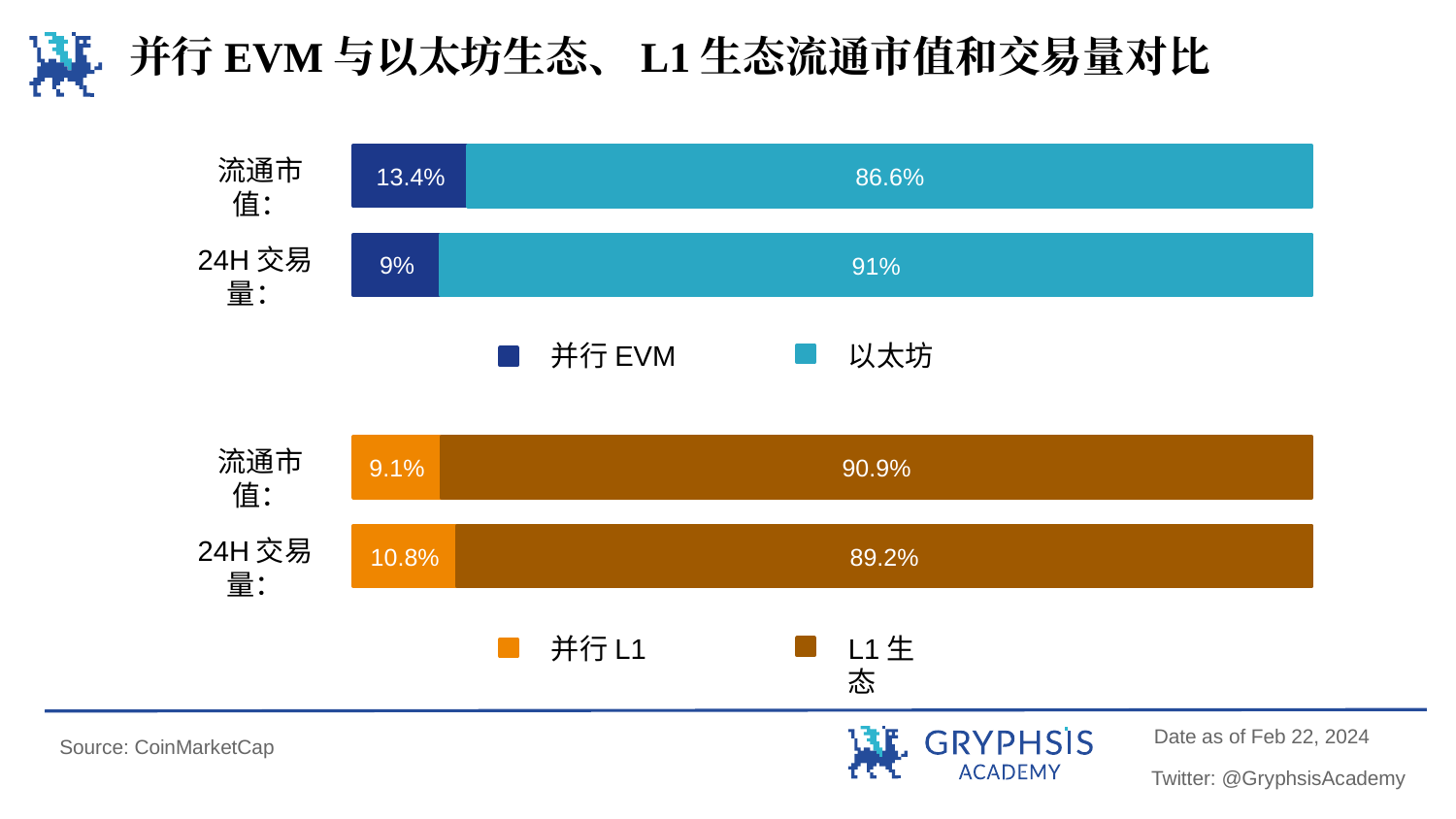

并行EVM与以太坊生态、L1生态流通市值和交易量对比

13.4%
流通市值：
86.6%
9%
91%
24H交易量：
并行EVM
以太坊

9.1%
流通市值：
90.9%
89.2%
10.8%
24H交易量：
并行L1
L1生态

Date as of Feb 22, 2024
Source: CoinMarketCap

Twitter: @GryphsisAcademy